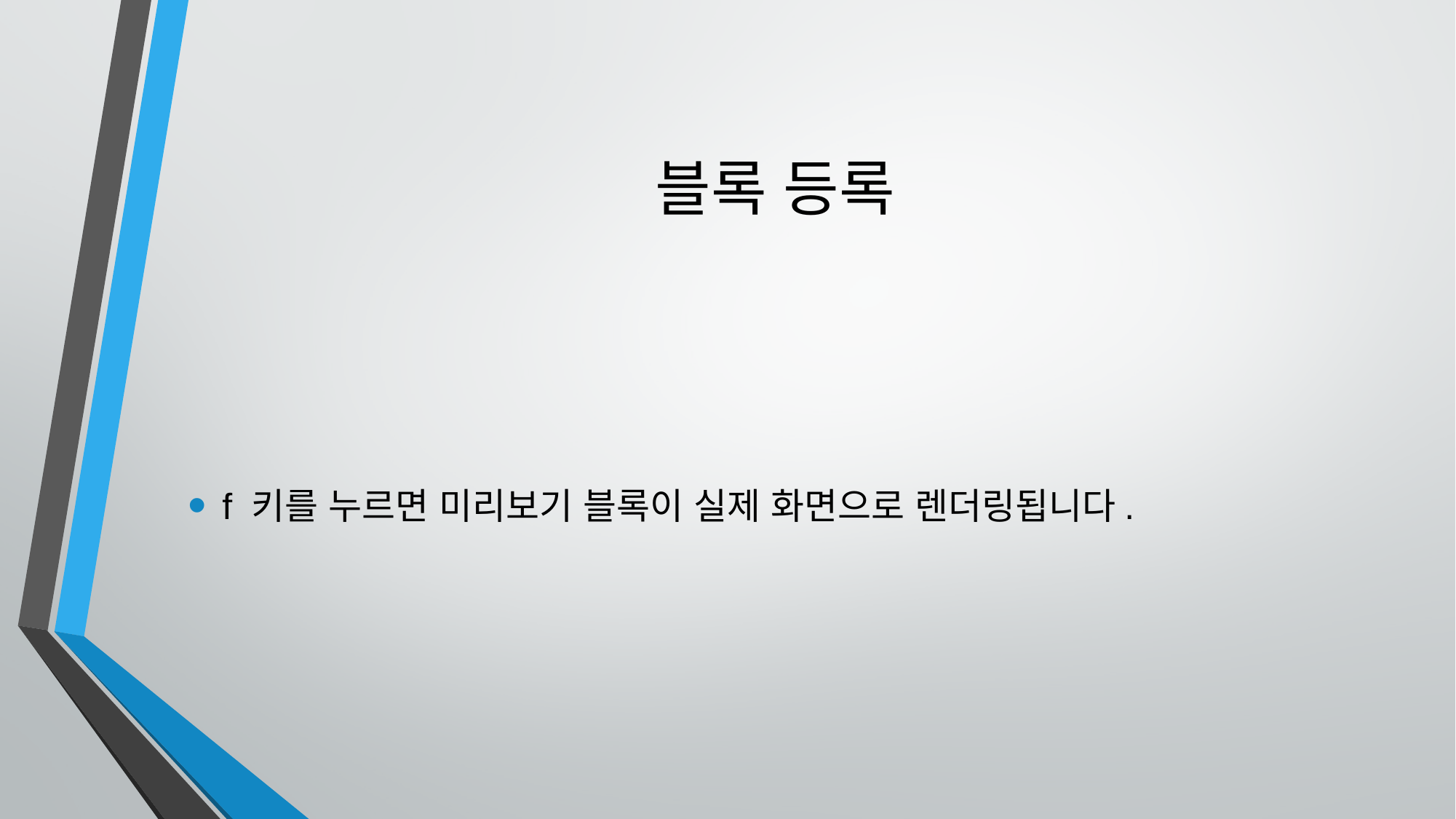

# 블록 등록
f 키를 누르면 미리보기 블록이 실제 화면으로 렌더링됩니다.